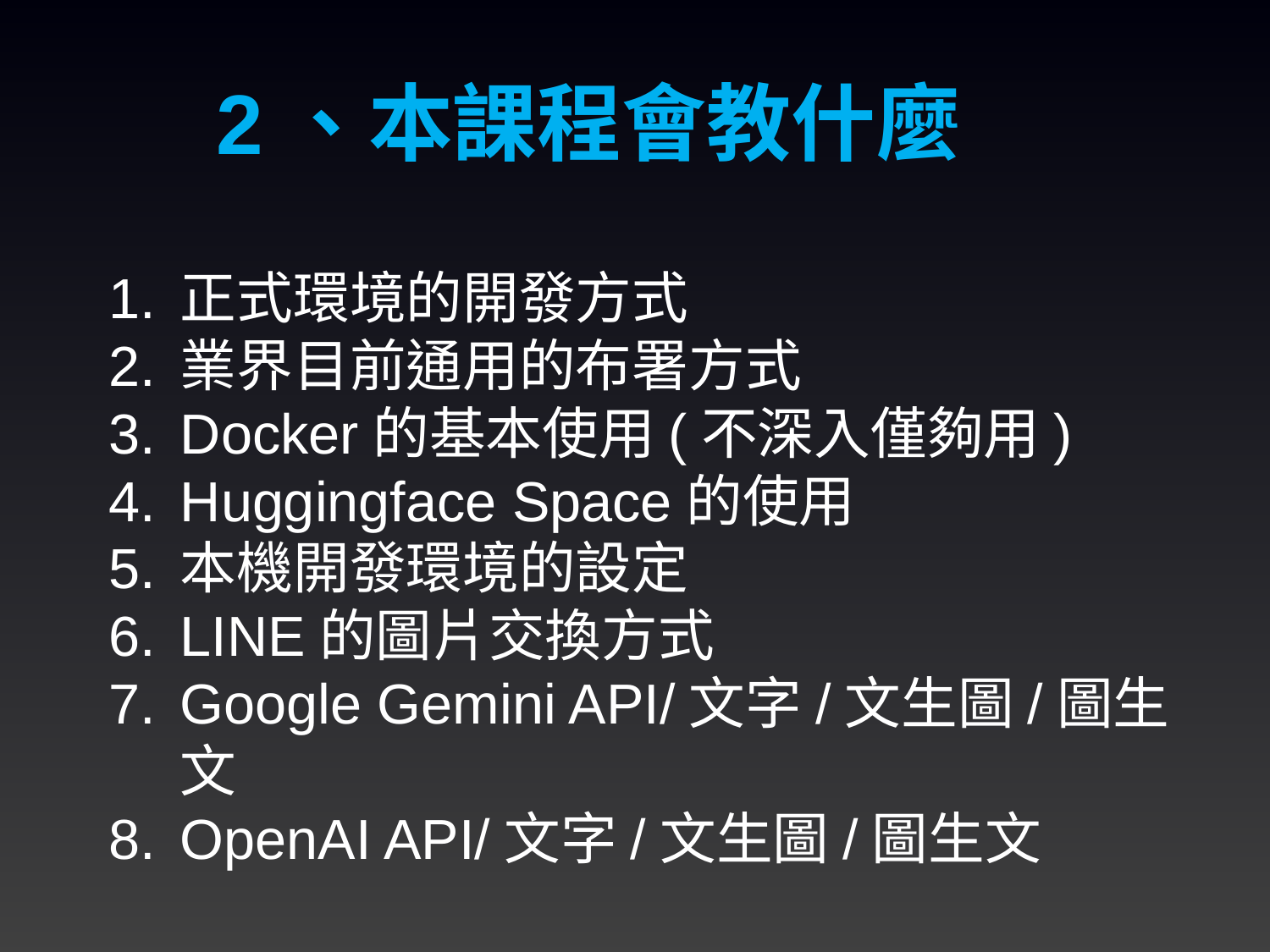

2、本課程會教什麼
正式環境的開發方式
業界目前通用的布署方式
Docker的基本使用(不深入僅夠用)
Huggingface Space的使用
本機開發環境的設定
LINE的圖片交換方式
Google Gemini API/文字/文生圖/圖生文
OpenAI API/文字/文生圖/圖生文